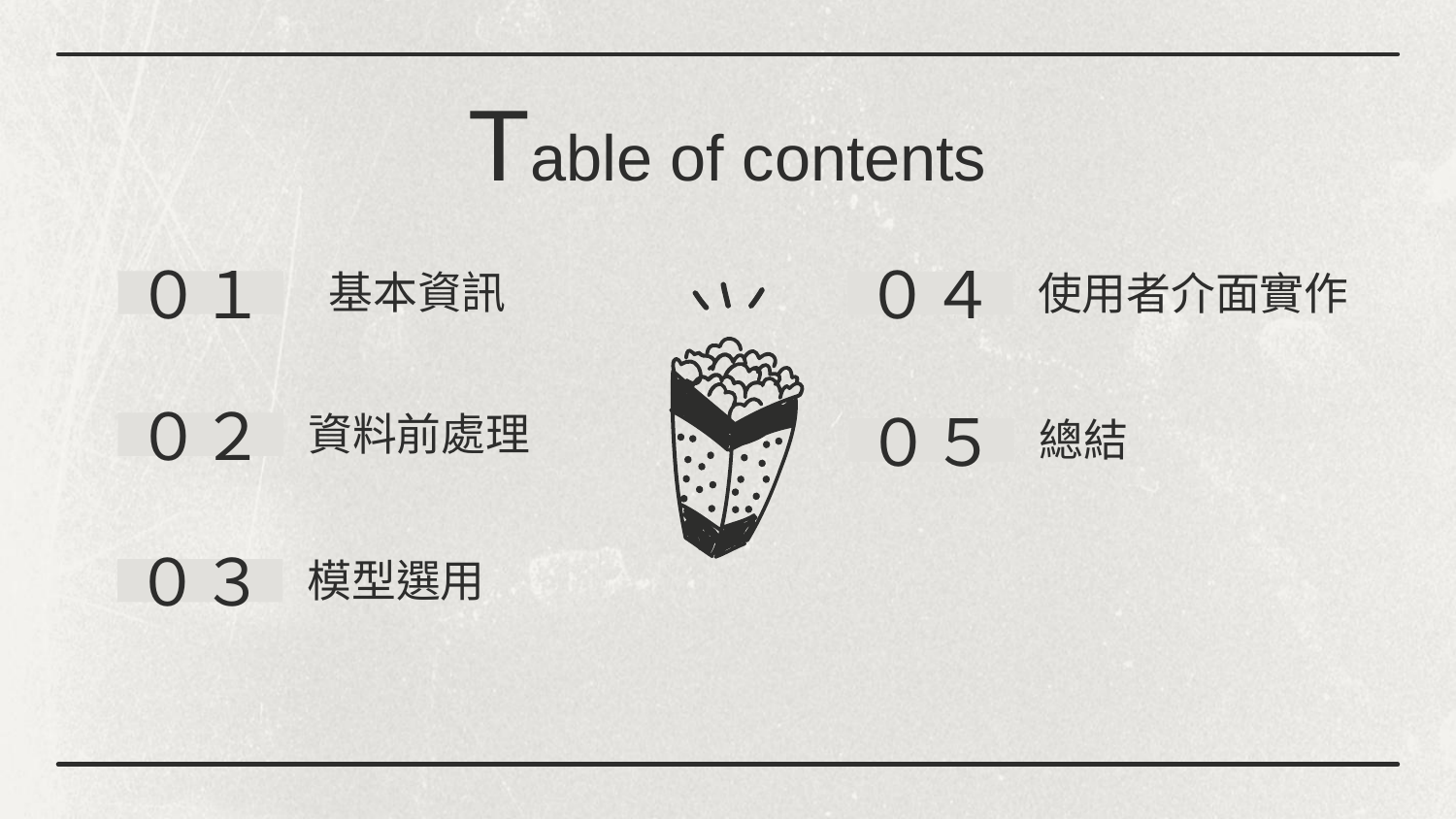

Table of contents

０１
０４
 基本資訊
使用者介面實作

０２
資料前處理
０５
總結
０３
模型選用